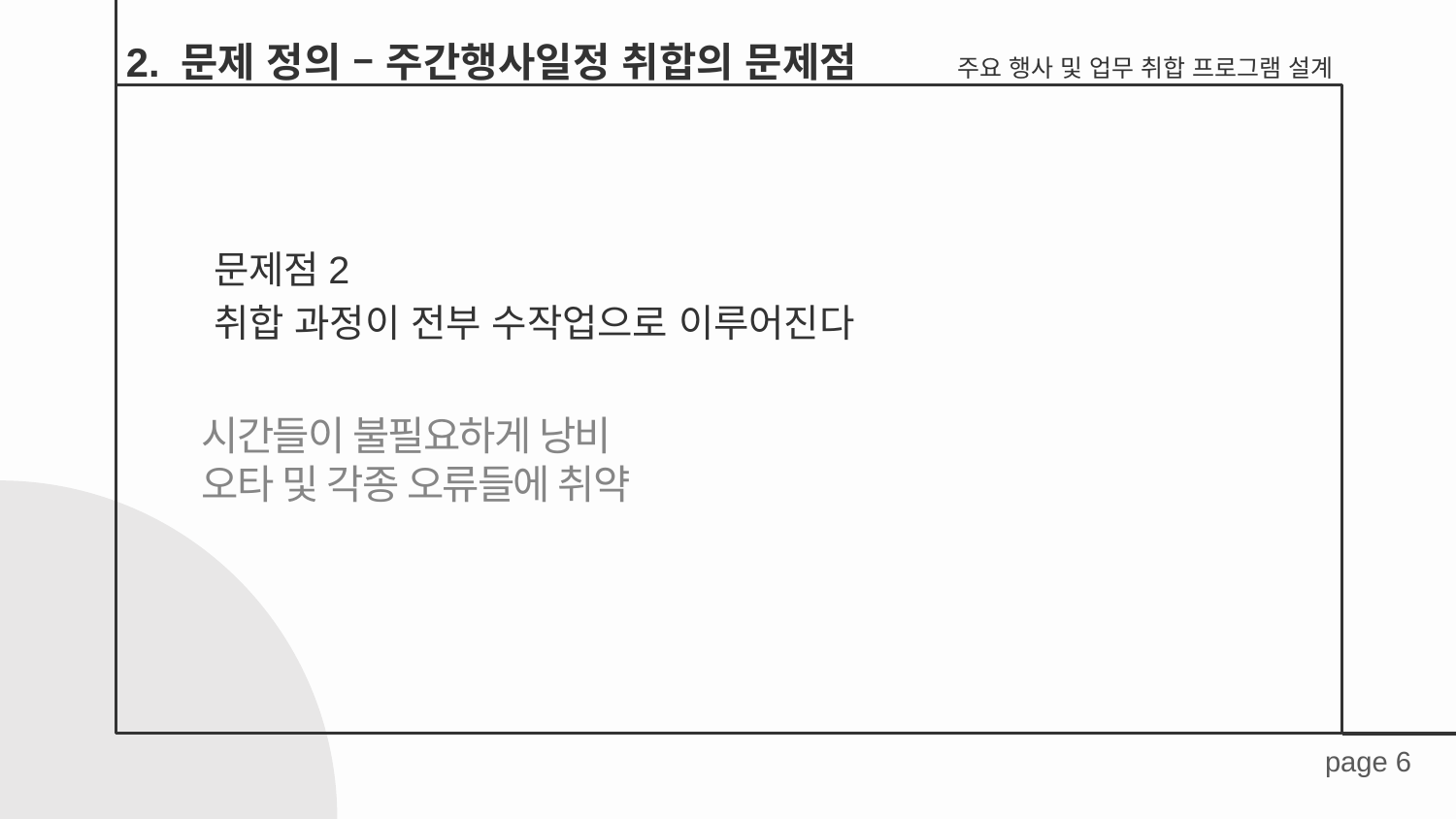

# 2. 문제 정의 – 주간행사일정 취합의 문제점
주요 행사 및 업무 취합 프로그램 설계
문제점2
취합 과정이 전부 수작업으로 이루어진다
시간들이 불필요하게 낭비
오타 및 각종 오류들에 취약
page 6